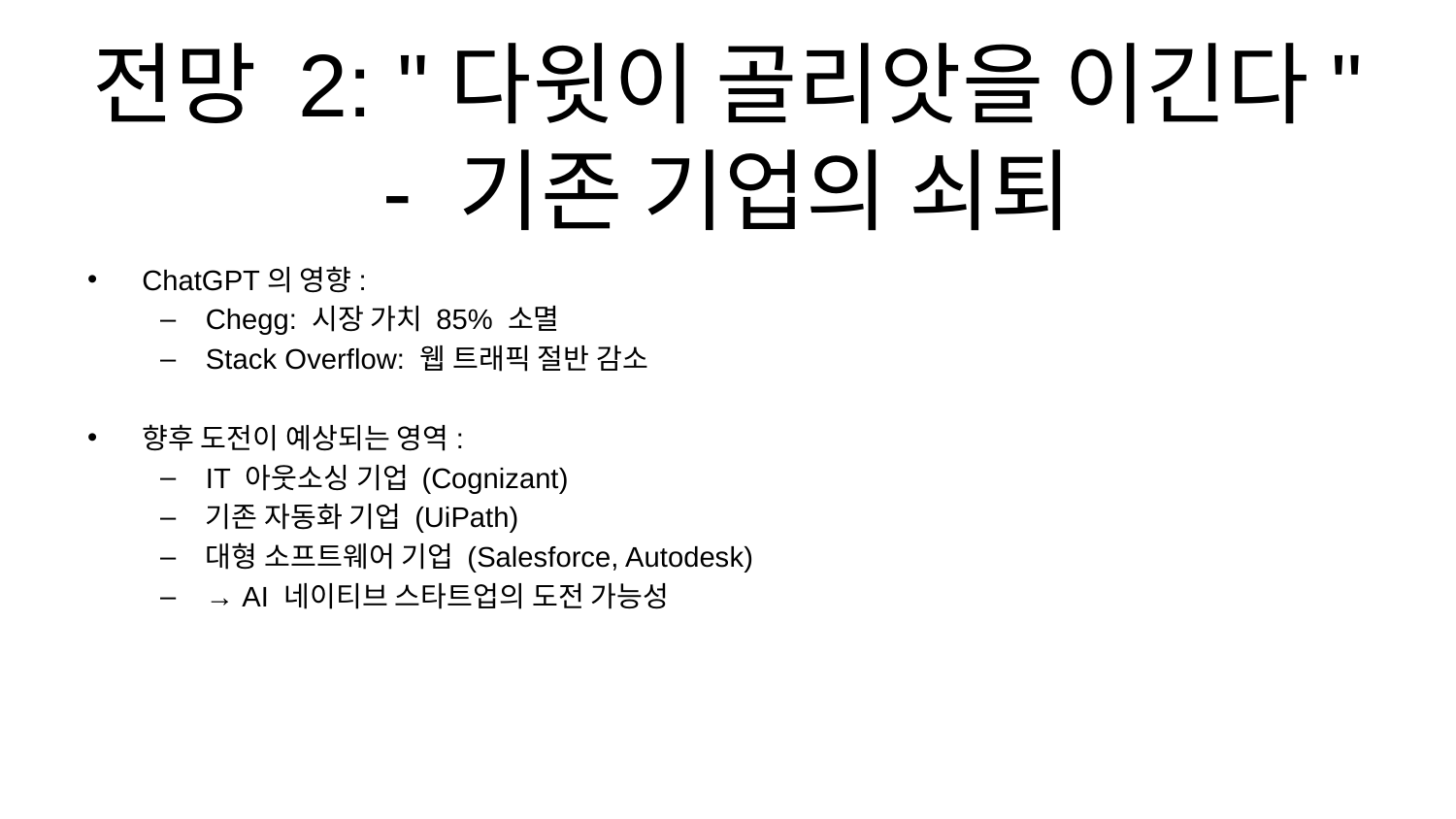

# 전망 2: "다윗이 골리앗을 이긴다" - 기존 기업의 쇠퇴
ChatGPT의 영향:
Chegg: 시장 가치 85% 소멸
Stack Overflow: 웹 트래픽 절반 감소

향후 도전이 예상되는 영역:
IT 아웃소싱 기업 (Cognizant)
기존 자동화 기업 (UiPath)
대형 소프트웨어 기업 (Salesforce, Autodesk)
→ AI 네이티브 스타트업의 도전 가능성